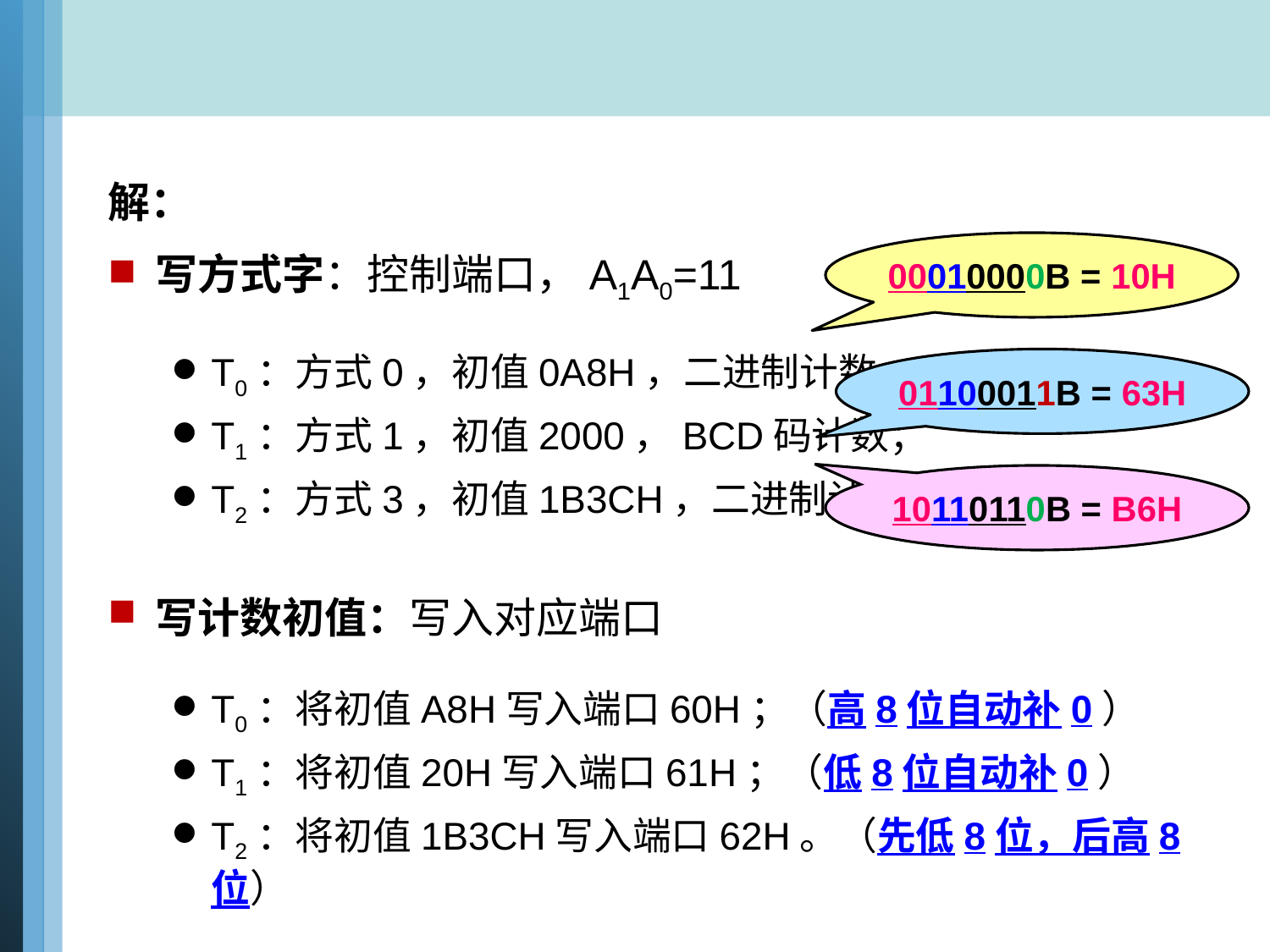

解：
写方式字：控制端口，A1A0=11
T0：方式0，初值0A8H，二进制计数。
T1：方式1，初值2000，BCD码计数；
T2：方式3，初值1B3CH，二进制计数。
写计数初值：写入对应端口
T0：将初值A8H写入端口60H；（高8位自动补0）
T1：将初值20H写入端口61H；（低8位自动补0）
T2：将初值1B3CH写入端口62H。（先低8位，后高8位）

00010000B = 10H
01100011B = 63H
10110110B = B6H
45